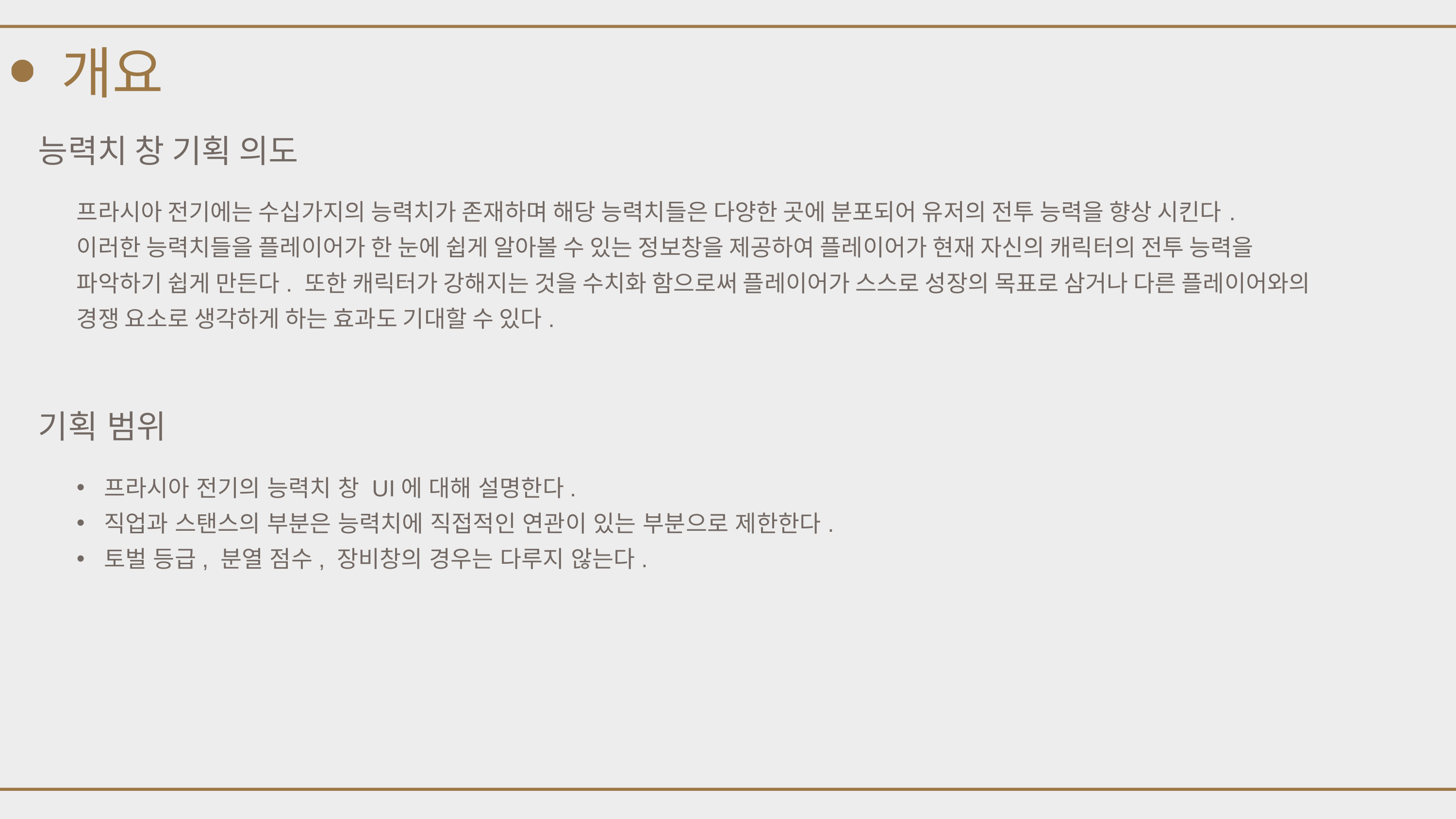

개요

능력치 창 기획 의도
프라시아 전기에는 수십가지의 능력치가 존재하며 해당 능력치들은 다양한 곳에 분포되어 유저의 전투 능력을 향상 시킨다.
이러한 능력치들을 플레이어가 한 눈에 쉽게 알아볼 수 있는 정보창을 제공하여 플레이어가 현재 자신의 캐릭터의 전투 능력을
파악하기 쉽게 만든다. 또한 캐릭터가 강해지는 것을 수치화 함으로써 플레이어가 스스로 성장의 목표로 삼거나 다른 플레이어와의
경쟁 요소로 생각하게 하는 효과도 기대할 수 있다.
기획 범위
프라시아 전기의 능력치 창 UI에 대해 설명한다.
직업과 스탠스의 부분은 능력치에 직접적인 연관이 있는 부분으로 제한한다.
토벌 등급, 분열 점수, 장비창의 경우는 다루지 않는다.